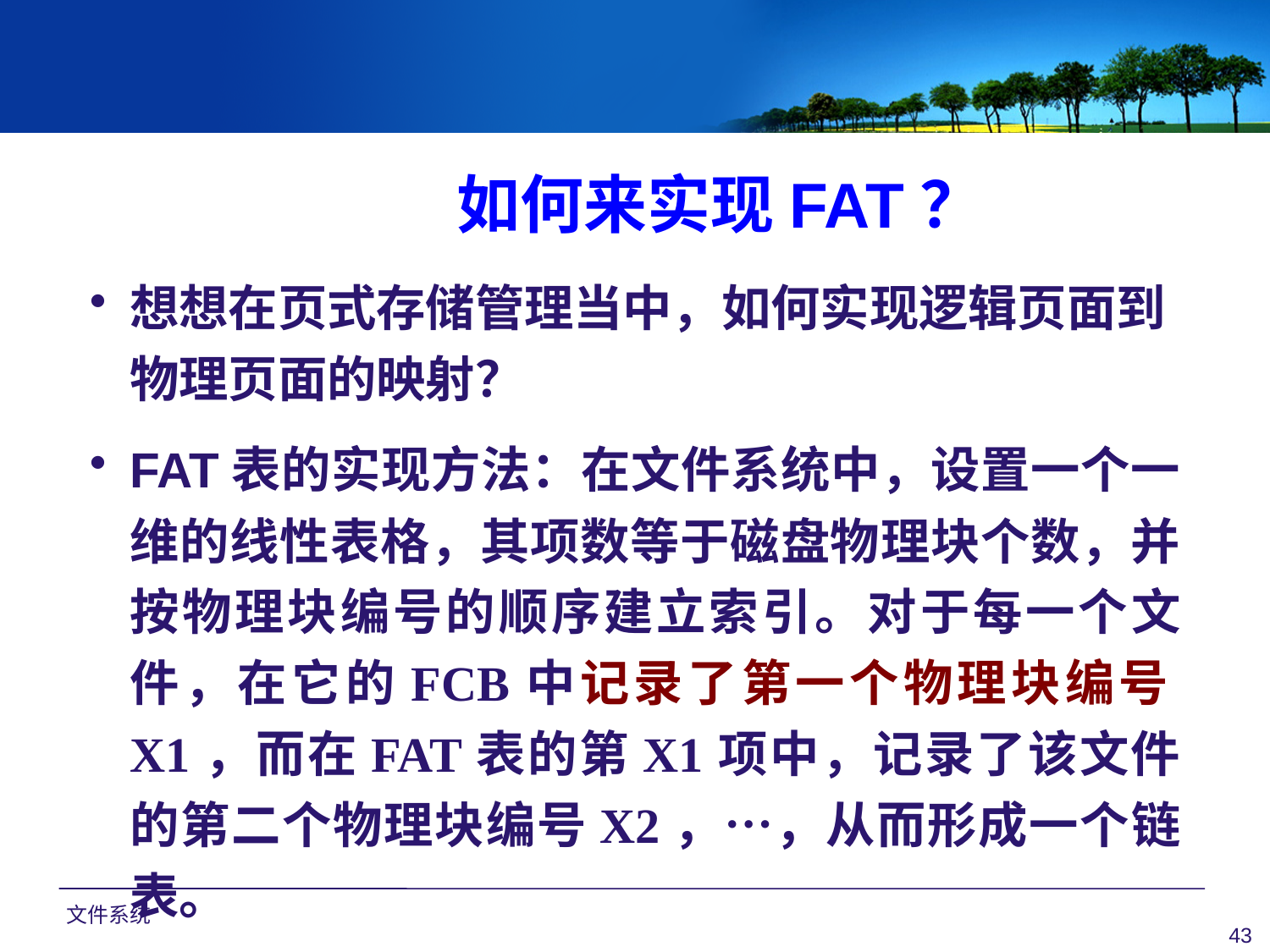

如何来实现FAT？
想想在页式存储管理当中，如何实现逻辑页面到物理页面的映射？
FAT表的实现方法：在文件系统中，设置一个一维的线性表格，其项数等于磁盘物理块个数，并按物理块编号的顺序建立索引。对于每一个文件，在它的FCB中记录了第一个物理块编号X1，而在FAT表的第X1项中，记录了该文件的第二个物理块编号X2，…，从而形成一个链表。
文件系统
43